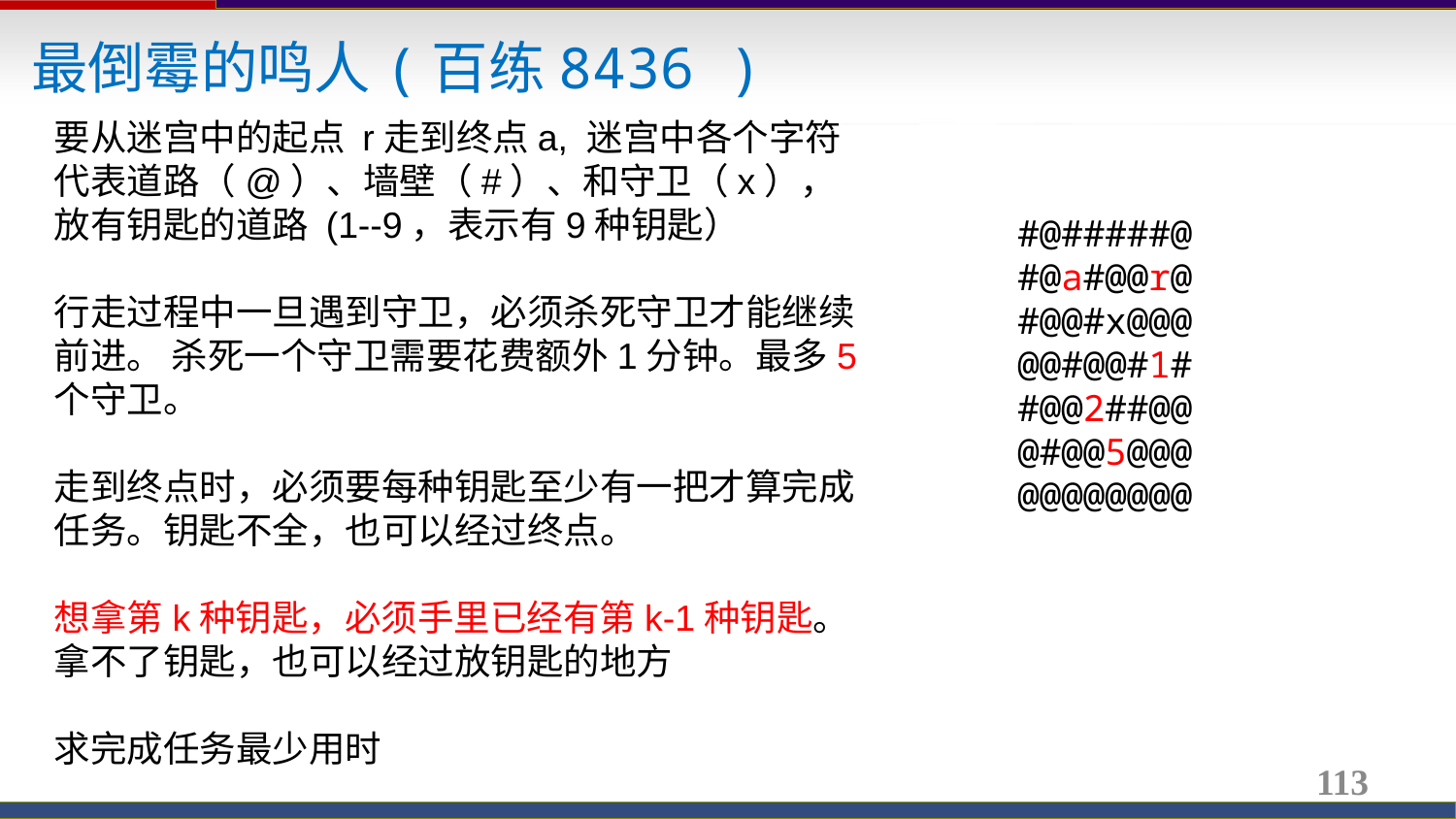

最倒霉的鸣人(百练8436 )
要从迷宫中的起点 r走到终点a, 迷宫中各个字符代表道路（@）、墙壁（#）、和守卫（x），放有钥匙的道路 (1--9，表示有9种钥匙）

行走过程中一旦遇到守卫，必须杀死守卫才能继续前进。 杀死一个守卫需要花费额外1分钟。最多5个守卫。

走到终点时，必须要每种钥匙至少有一把才算完成任务。钥匙不全，也可以经过终点。

想拿第k种钥匙，必须手里已经有第k-1种钥匙。拿不了钥匙，也可以经过放钥匙的地方

求完成任务最少用时
#@#####@
#@a#@@r@
#@@#x@@@
@@#@@#1#
#@@2##@@
@#@@5@@@
@@@@@@@@